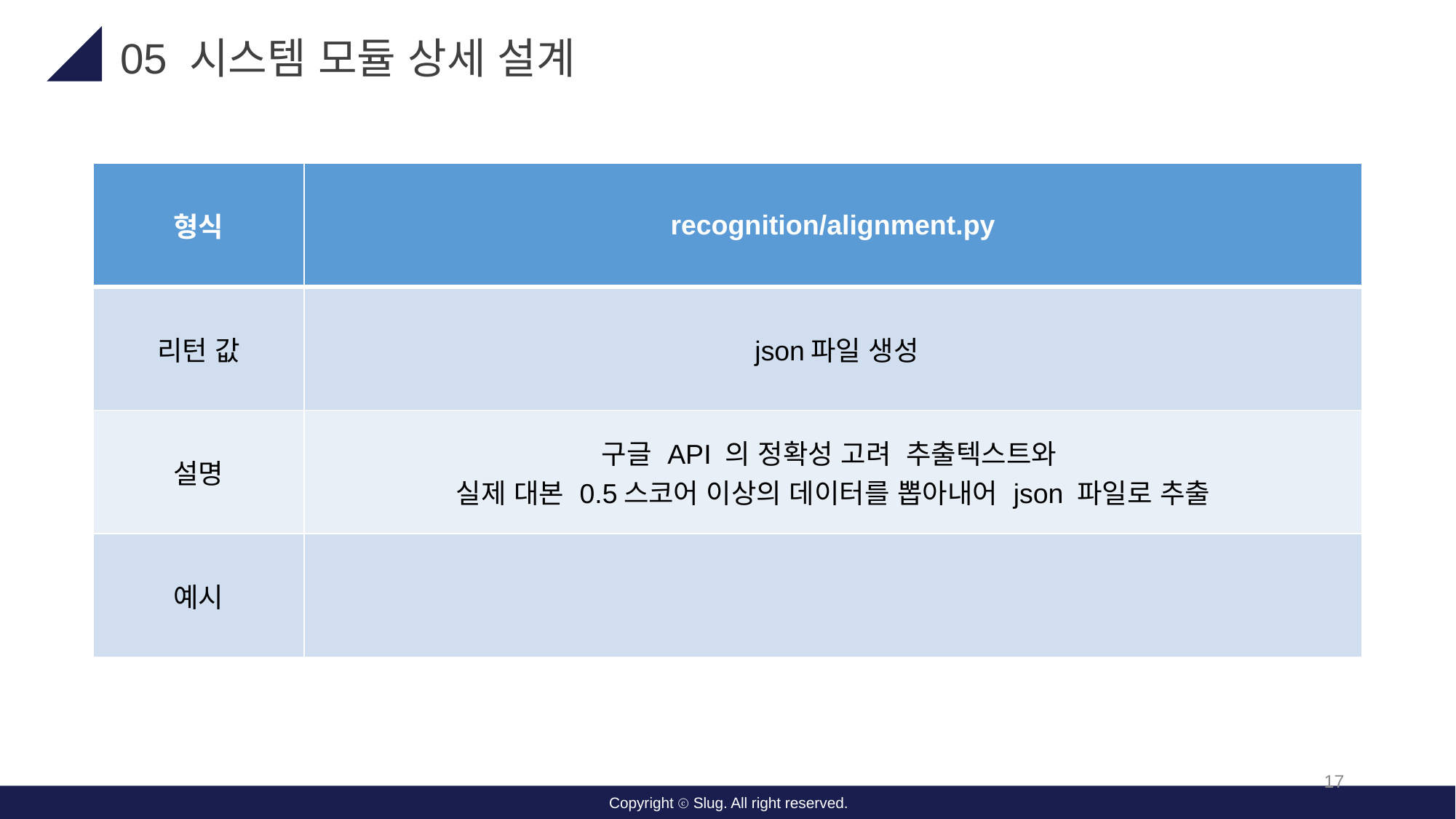

05 시스템 모듈 상세 설계

| 형식 | recognition/alignment.py |
| --- | --- |
| 리턴 값 | json파일 생성 |
| 설명 | 구글 API 의 정확성 고려 추출텍스트와 실제 대본 0.5스코어 이상의 데이터를 뽑아내어 json 파일로 추출 |
| 예시 |  |
17

Copyright ⓒ Slug. All right reserved.